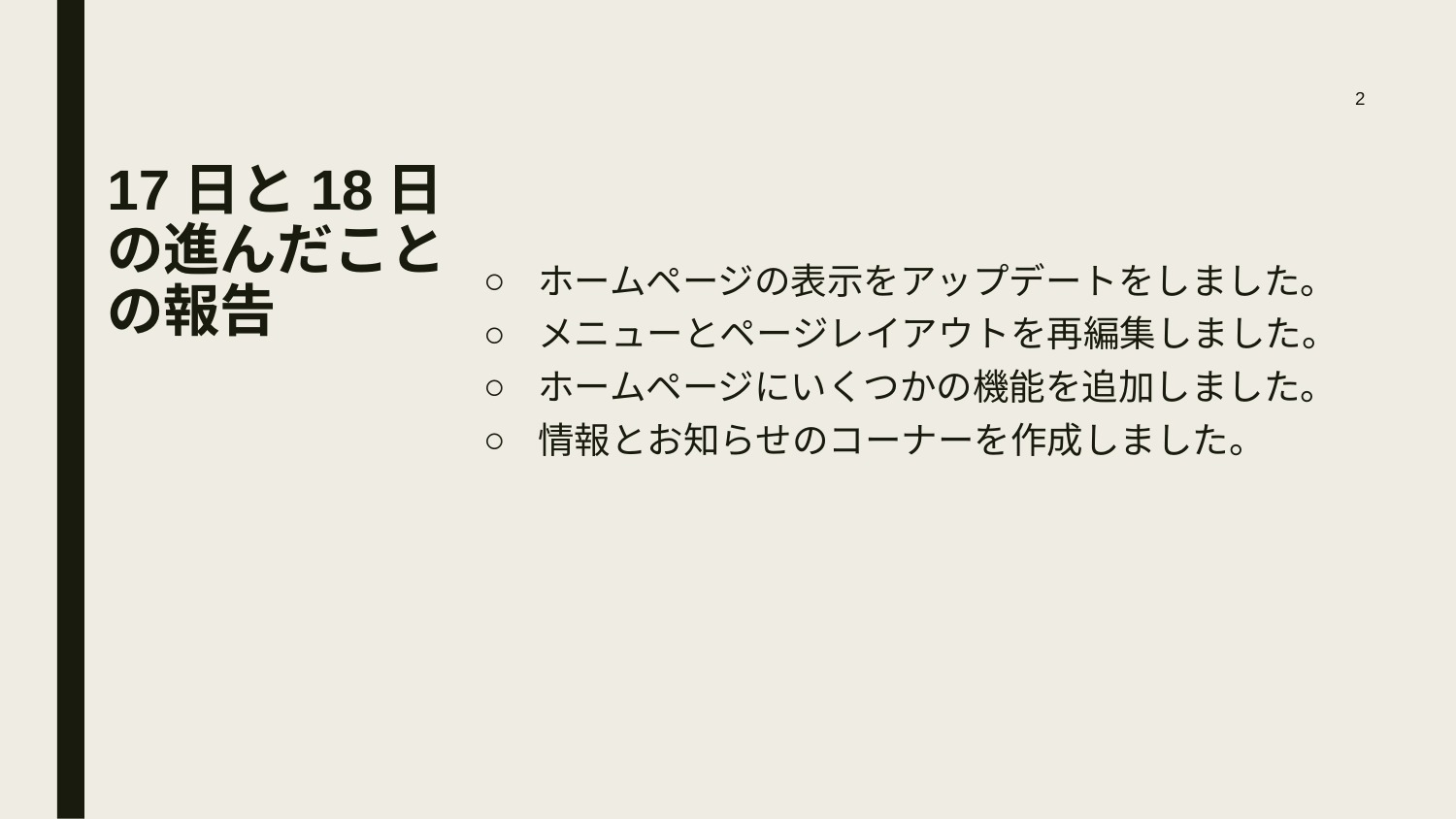

# 17日と18日の進んだことの報告
2

ホームページの表示をアップデートをしました。
メニューとページレイアウトを再編集しました。
ホームページにいくつかの機能を追加しました。
情報とお知らせのコーナーを作成しました。